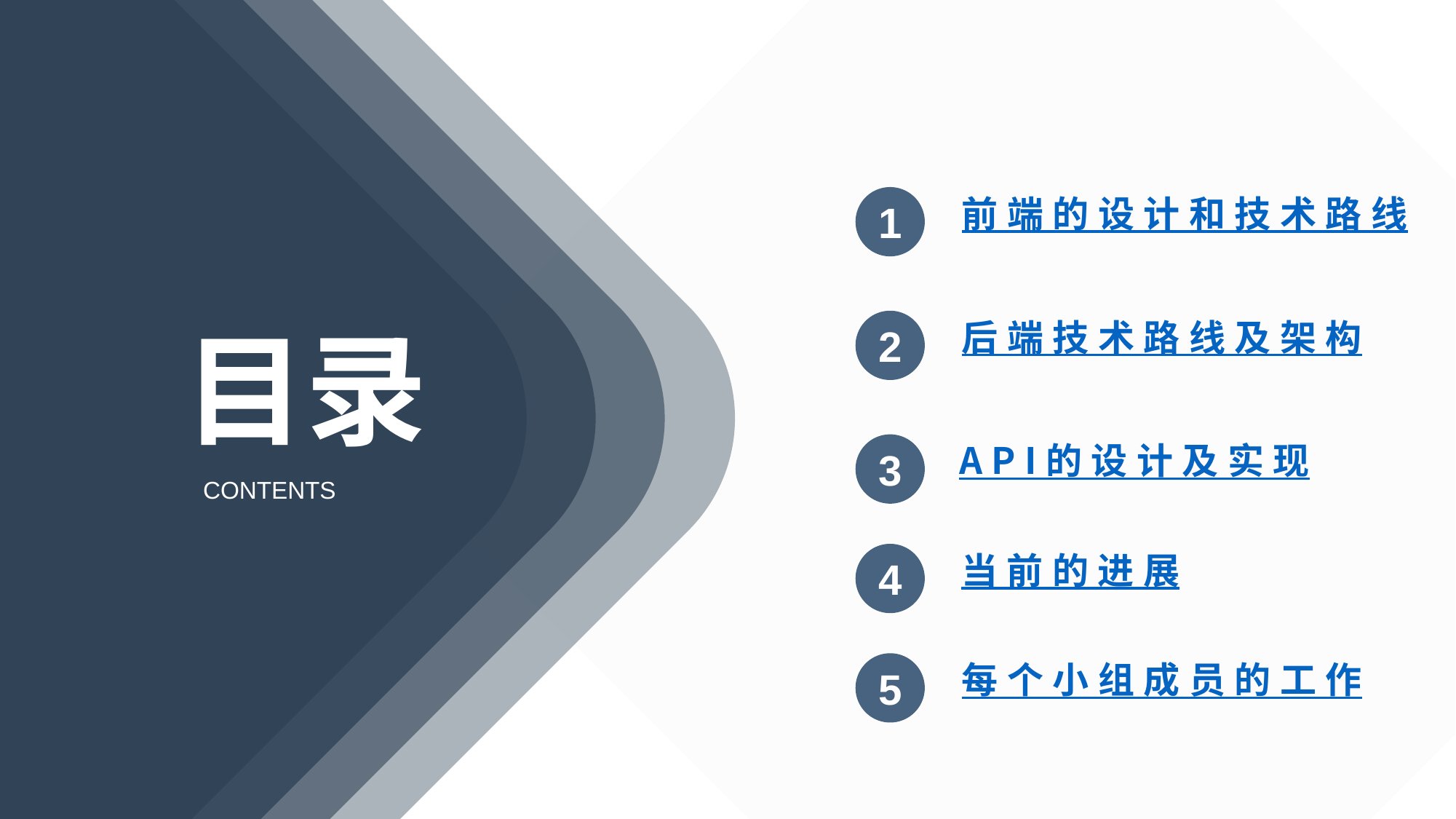

前端的设计和技术路线
1
后端技术路线及架构
2
目录
CONTENTS
API的设计及实现
3
当前的进展
4
每个小组成员的工作
5